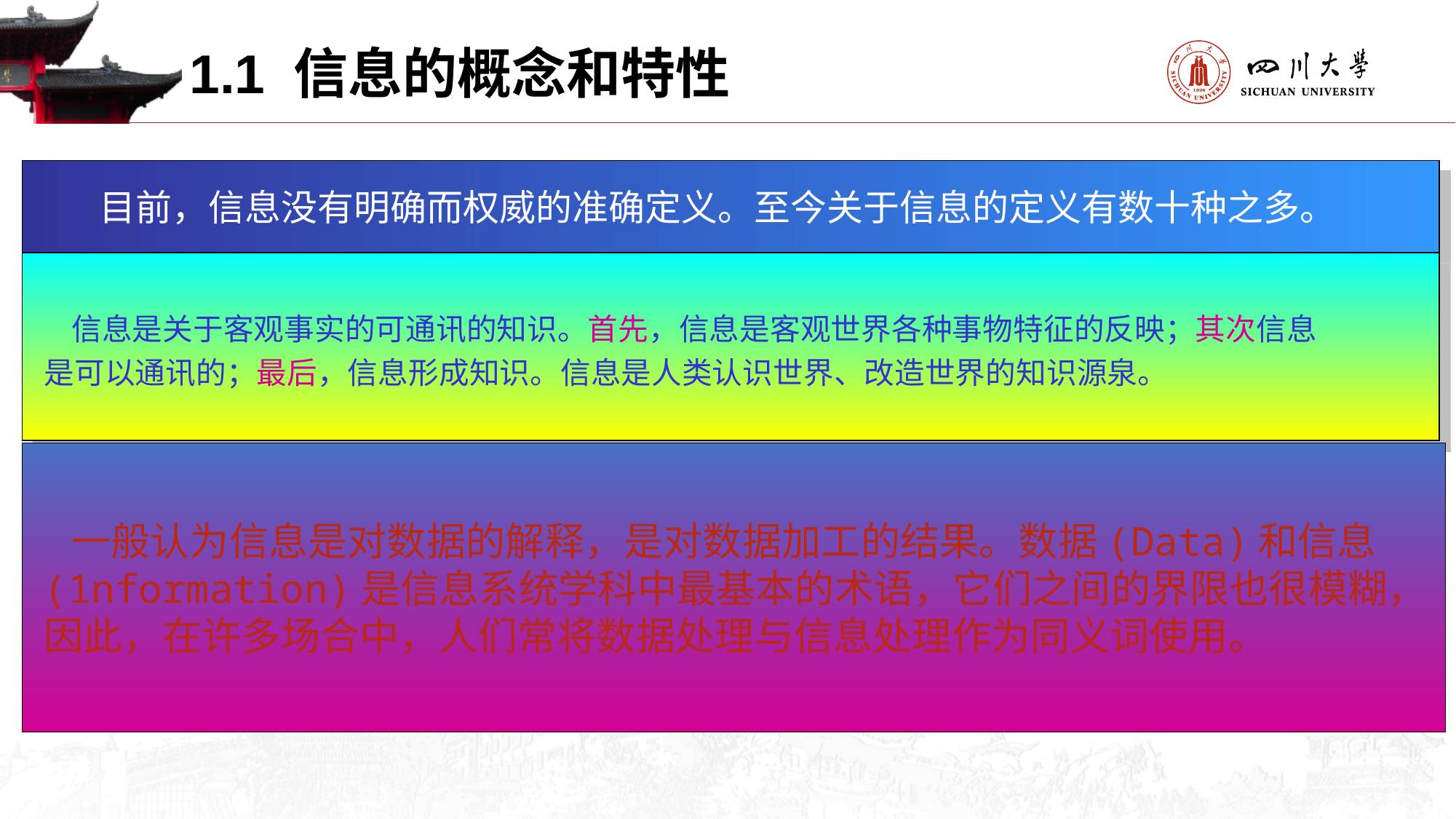

1.1 信息的概念和特性

       目前，信息没有明确而权威的准确定义。至今关于信息的定义有数十种之多。
   信息是关于客观事实的可通讯的知识。首先，信息是客观世界各种事物特征的反映；其次信息
是可以通讯的；最后，信息形成知识。信息是人类认识世界、改造世界的知识源泉。
  一般认为信息是对数据的解释，是对数据加工的结果。数据(Data)和信息
(1nformation)是信息系统学科中最基本的术语，它们之间的界限也很模糊，
因此，在许多场合中，人们常将数据处理与信息处理作为同义词使用。